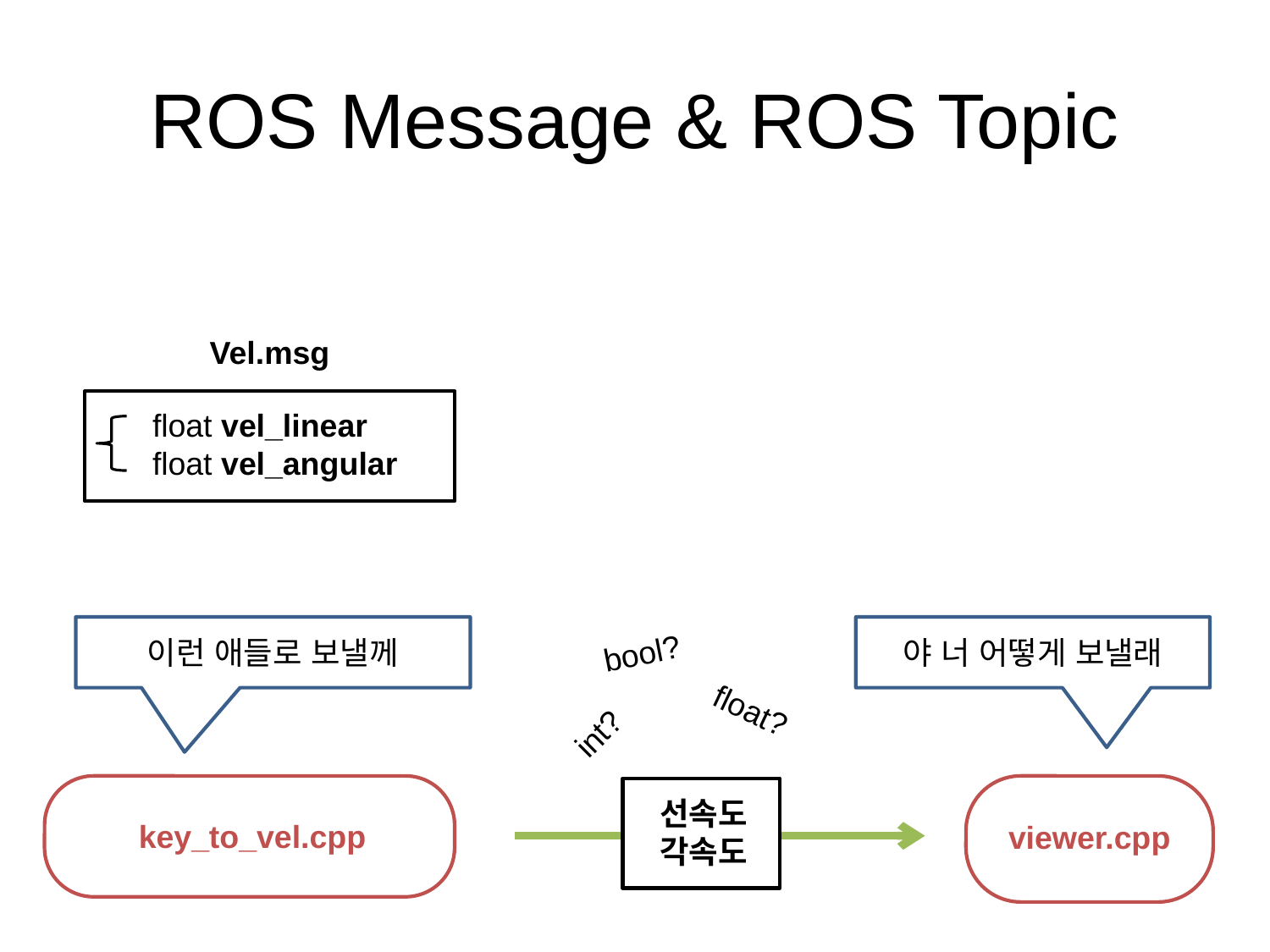

# ROS Message & ROS Topic
Vel.msg

float vel_linear
float vel_angular

야 너 어떻게 보낼래

이런 애들로 보낼께

bool?
float?
int?

key_to_vel.cpp
viewer.cpp

선속도
각속도